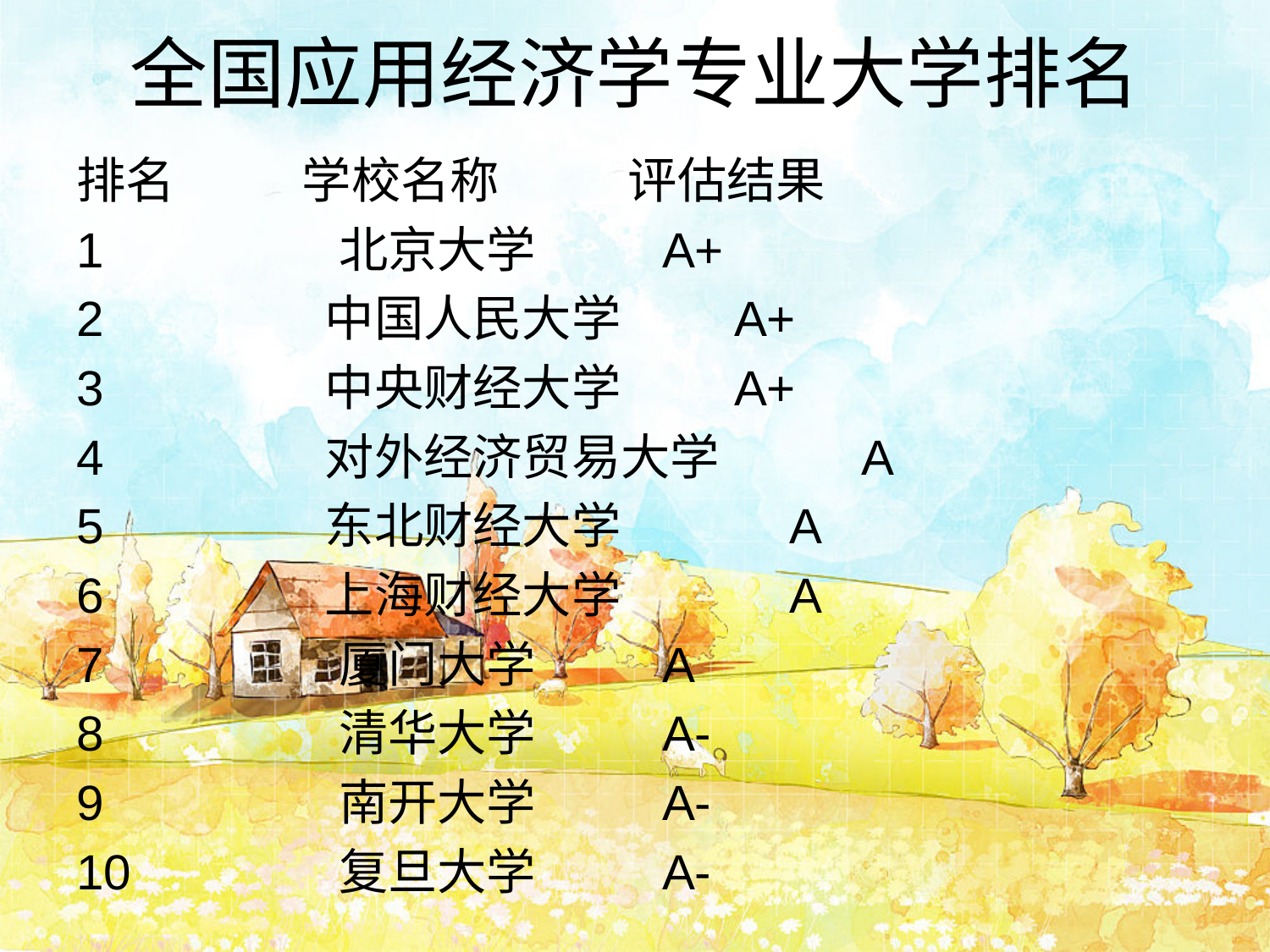

# 全国应用经济学专业大学排名
排名	         学校名称	    评估结果
1	         北京大学	      A+
2	        中国人民大学  	 A+
3	        中央财经大学   	 A+
4	        对外经济贸易大学	 A
5	        东北财经大学	      A
6	        上海财经大学	      A
7	         厦门大学	      A
8	         清华大学	      A-
9	         南开大学	      A-
10	         复旦大学	      A-